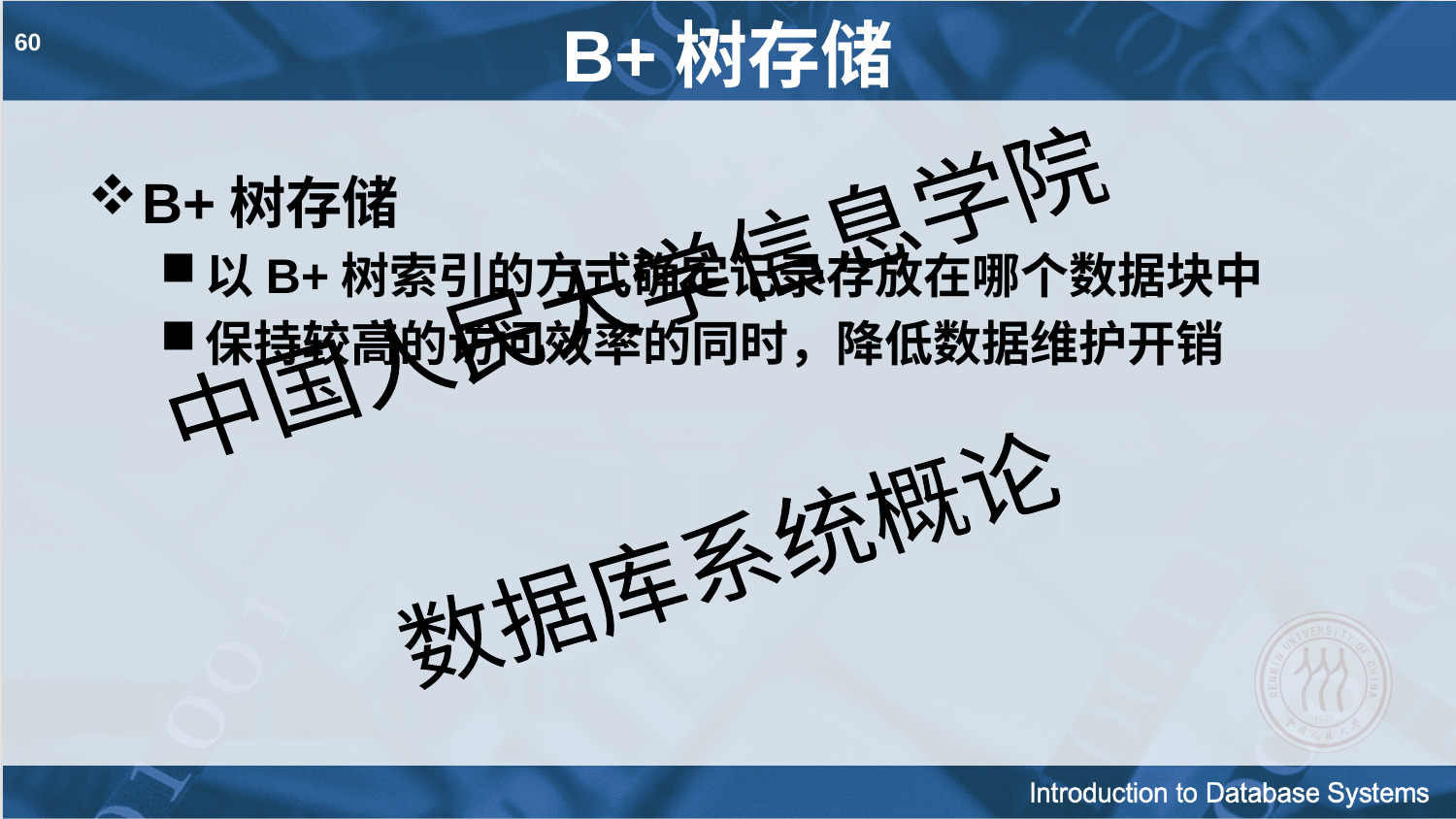

# B+树存储
60
B+树存储
以B+树索引的方式确定记录存放在哪个数据块中
保持较高的访问效率的同时，降低数据维护开销